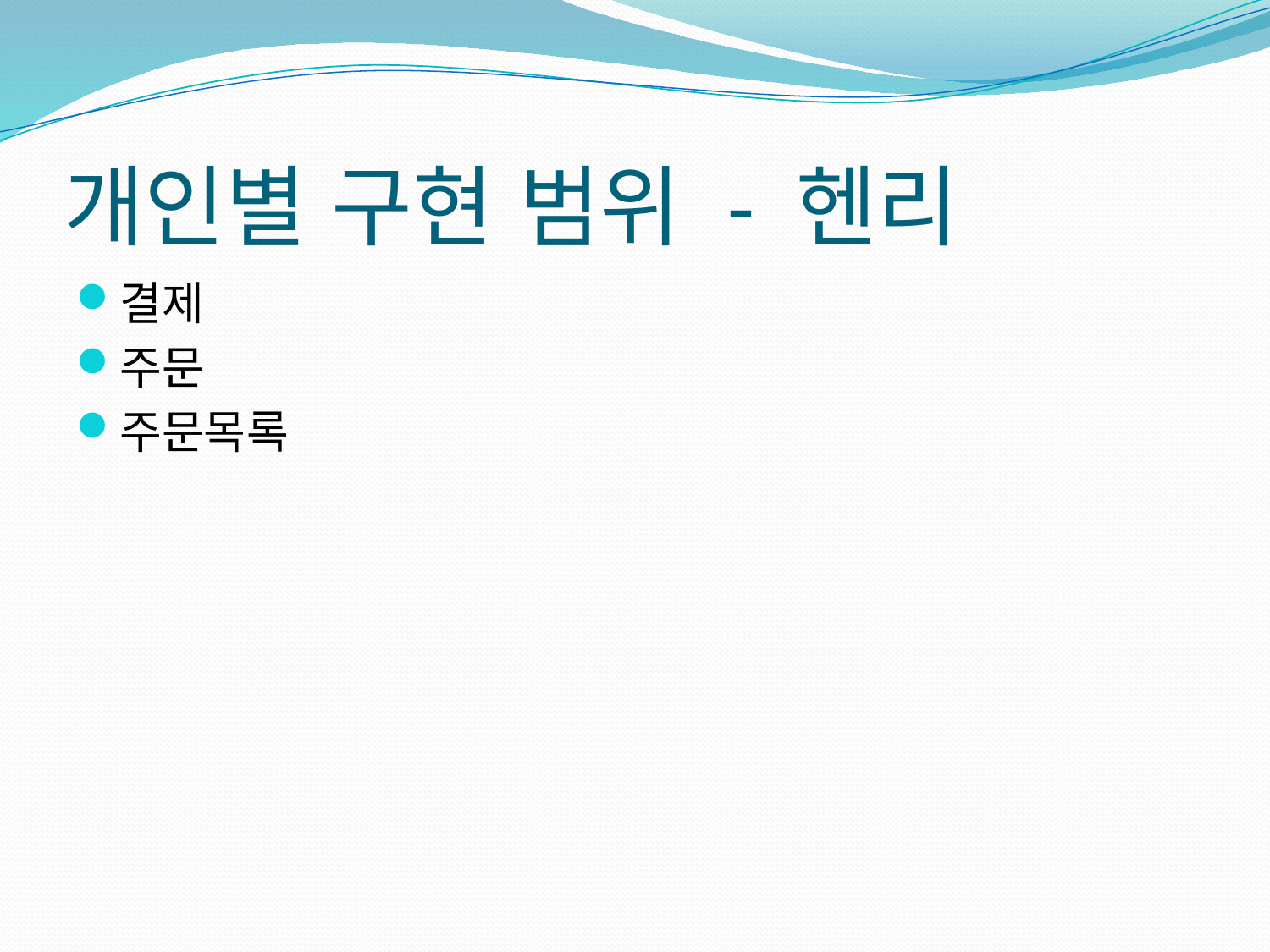

# 개인별 구현 범위 - 헨리
결제
주문
주문목록